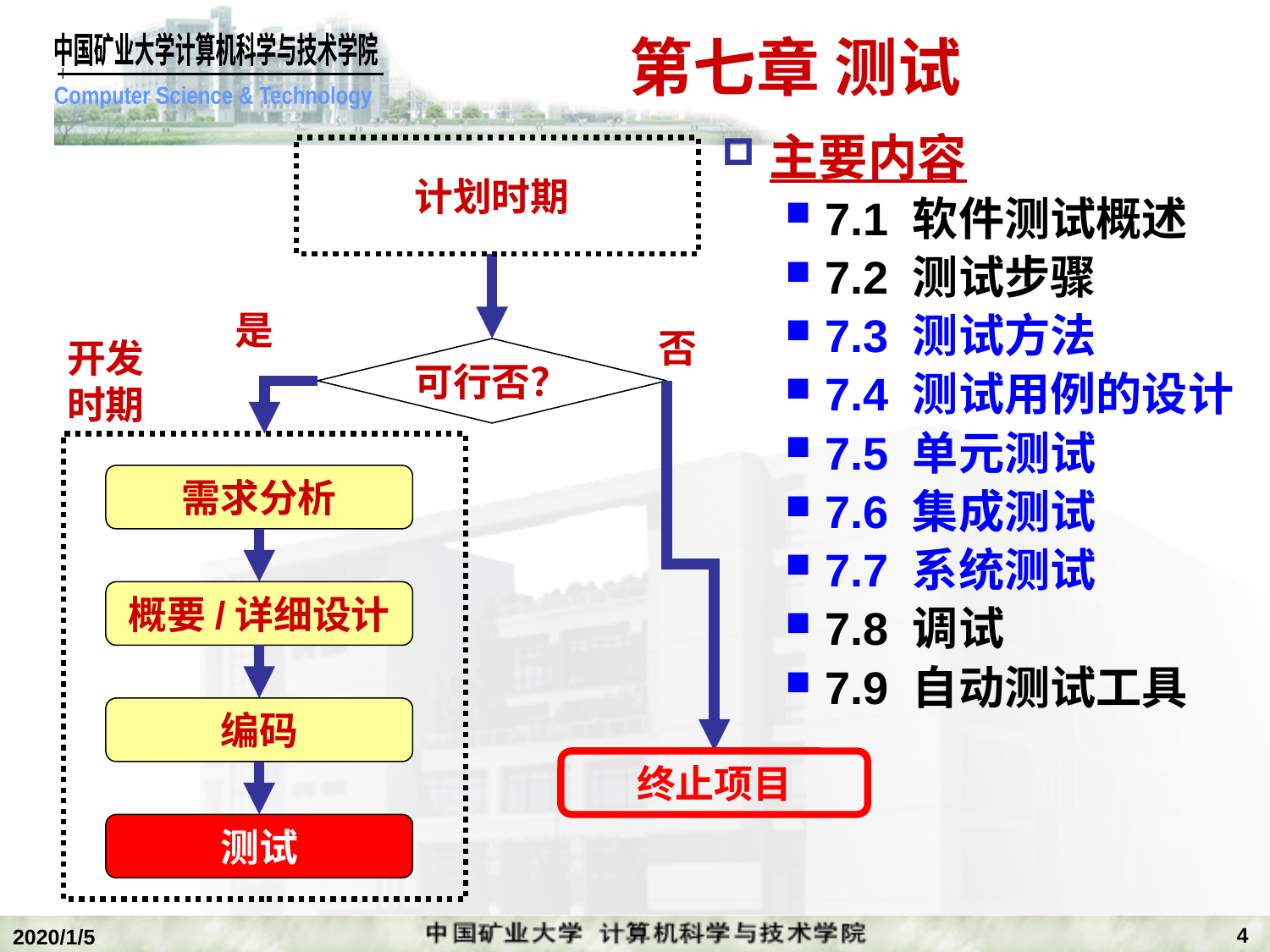

# 第七章 测试
主要内容
7.1 软件测试概述
7.2 测试步骤
7.3 测试方法
7.4 测试用例的设计
7.5 单元测试
7.6 集成测试
7.7 系统测试
7.8 调试
7.9 自动测试工具

计划时期
是
否
开发
时期
可行否？

需求分析
概要/详细设计
编码
终止项目
测试
4
2020/1/5